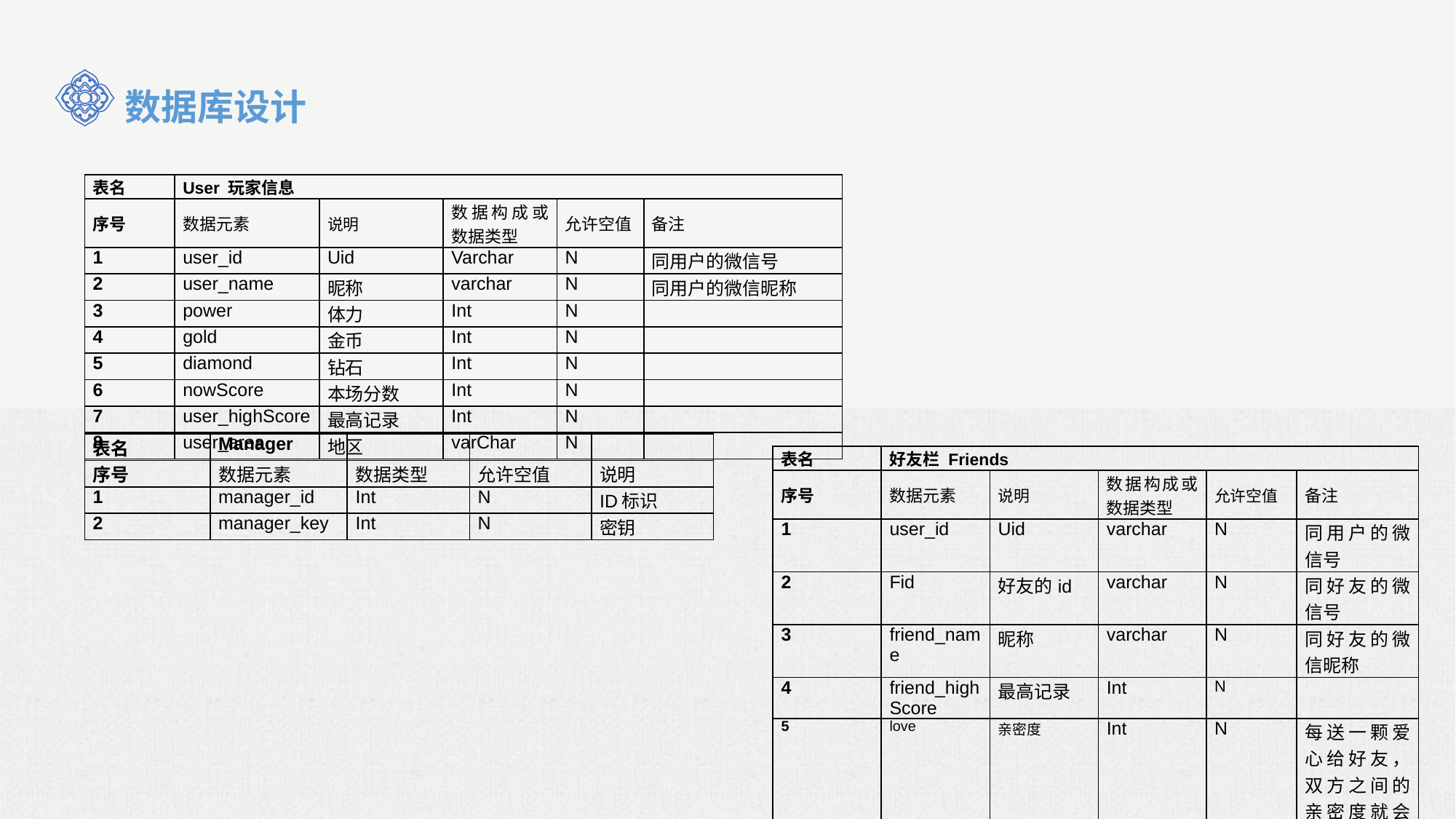

数据库设计

| 表名 | User 玩家信息 |  |  |  |  |
| --- | --- | --- | --- | --- | --- |
| 序号 | 数据元素 | 说明 | 数据构成或数据类型 | 允许空值 | 备注 |
| 1 | user\_id | Uid | Varchar | N | 同用户的微信号 |
| 2 | user\_name | 昵称 | varchar | N | 同用户的微信昵称 |
| 3 | power | 体力 | Int | N |  |
| 4 | gold | 金币 | Int | N |  |
| 5 | diamond | 钻石 | Int | N |  |
| 6 | nowScore | 本场分数 | Int | N |  |
| 7 | user\_highScore | 最高记录 | Int | N |  |
| 8 | user\_area | 地区 | varChar | N |  |
| 表名 | Manager |  |  |  |
| --- | --- | --- | --- | --- |
| 序号 | 数据元素 | 数据类型 | 允许空值 | 说明 |
| 1 | manager\_id | Int | N | ID标识 |
| 2 | manager\_key | Int | N | 密钥 |
| 表名 | 好友栏 Friends |  |  |  |  |
| --- | --- | --- | --- | --- | --- |
| 序号 | 数据元素 | 说明 | 数据构成或数据类型 | 允许空值 | 备注 |
| 1 | user\_id | Uid | varchar | N | 同用户的微信号 |
| 2 | Fid | 好友的id | varchar | N | 同好友的微信号 |
| 3 | friend\_name | 昵称 | varchar | N | 同好友的微信昵称 |
| 4 | friend\_highScore | 最高记录 | Int | N |  |
| 5 | love | 亲密度 | Int | N | 每送一颗爱心给好友，双方之间的亲密度就会增加1 |